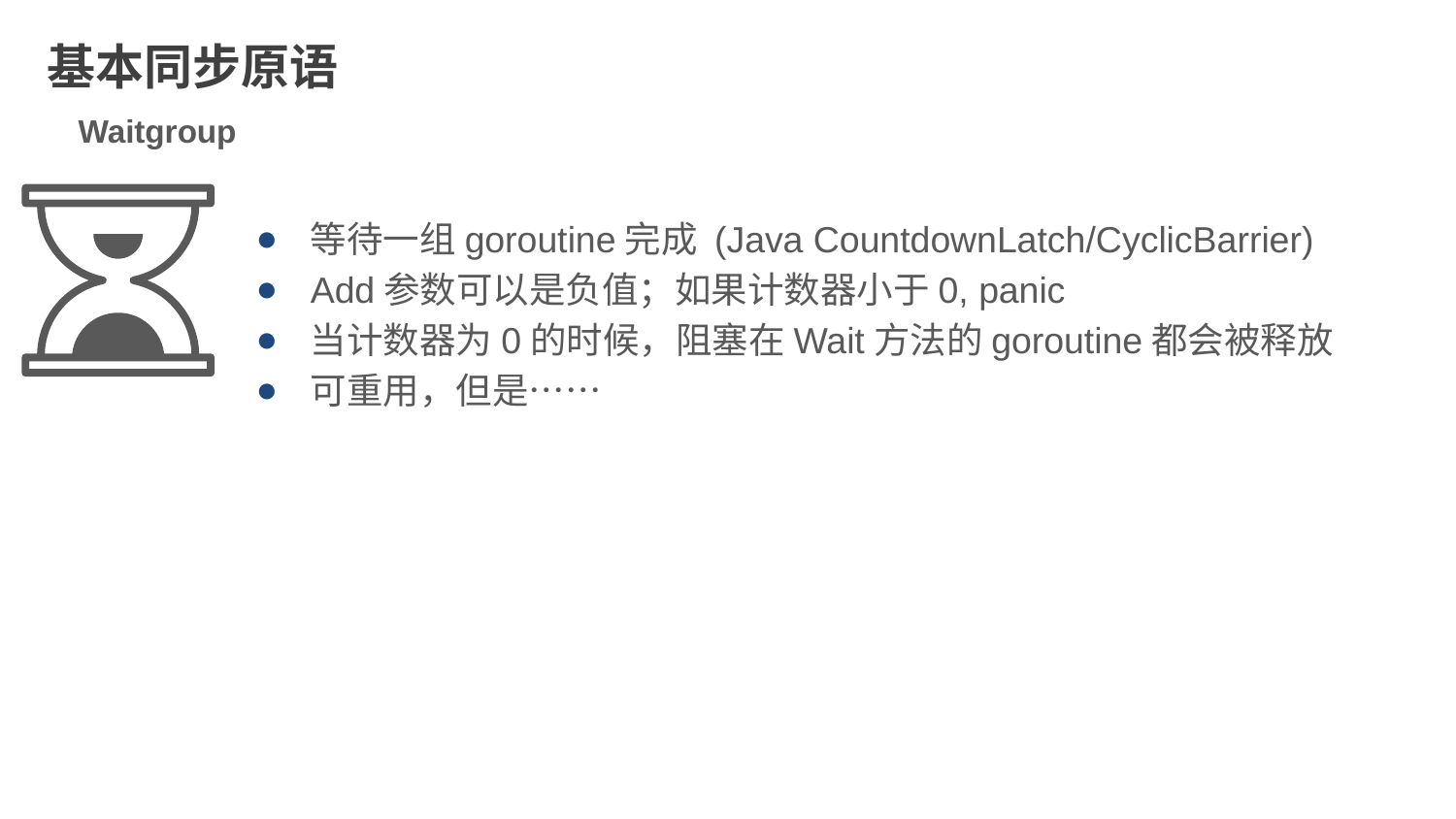

基本同步原语
Waitgroup

等待一组goroutine完成 (Java CountdownLatch/CyclicBarrier)
Add参数可以是负值；如果计数器小于0, panic
当计数器为0的时候，阻塞在Wait方法的goroutine都会被释放
可重用，但是……